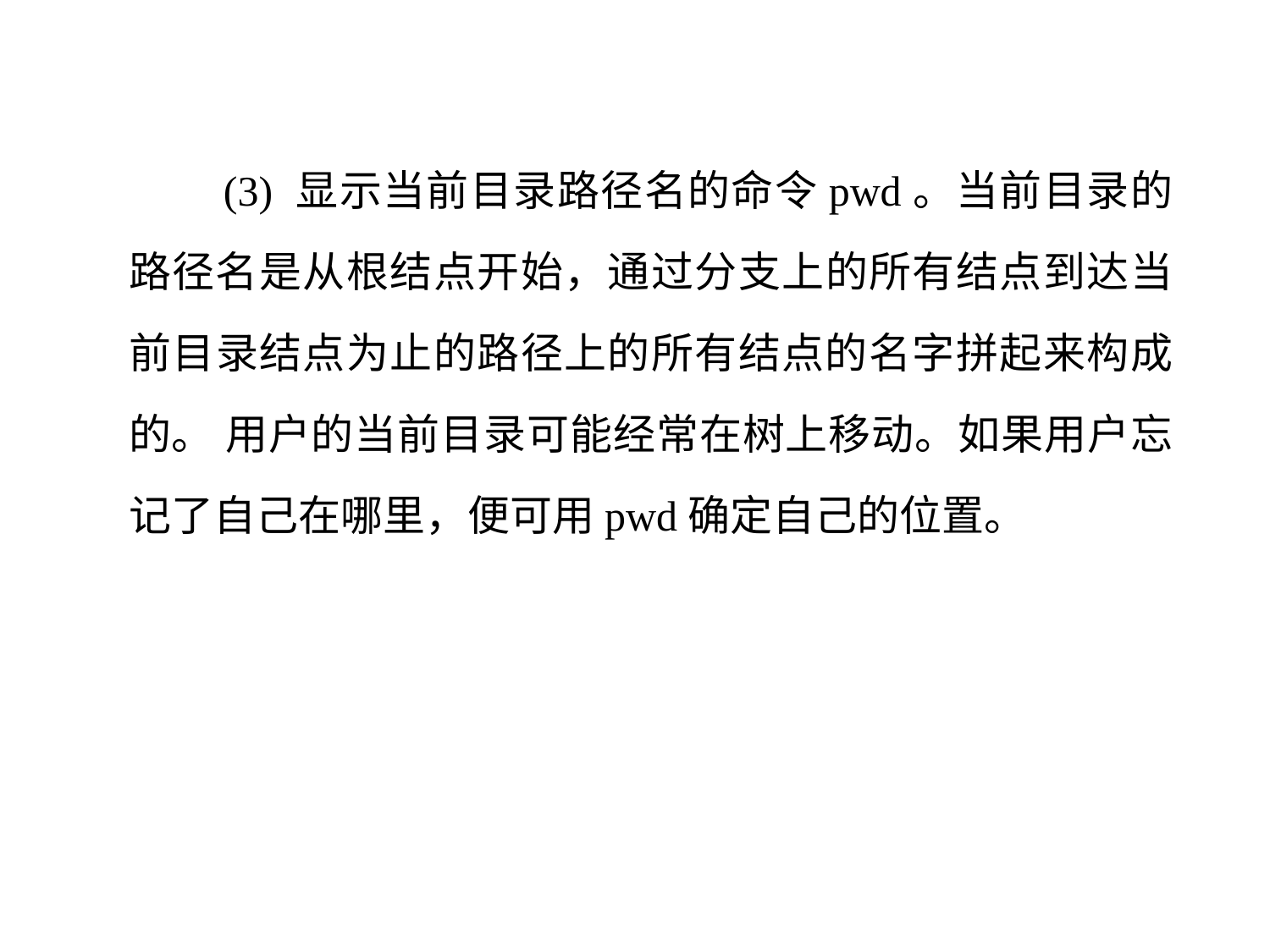

(3) 显示当前目录路径名的命令pwd。当前目录的路径名是从根结点开始，通过分支上的所有结点到达当前目录结点为止的路径上的所有结点的名字拼起来构成的。 用户的当前目录可能经常在树上移动。如果用户忘记了自己在哪里，便可用pwd确定自己的位置。